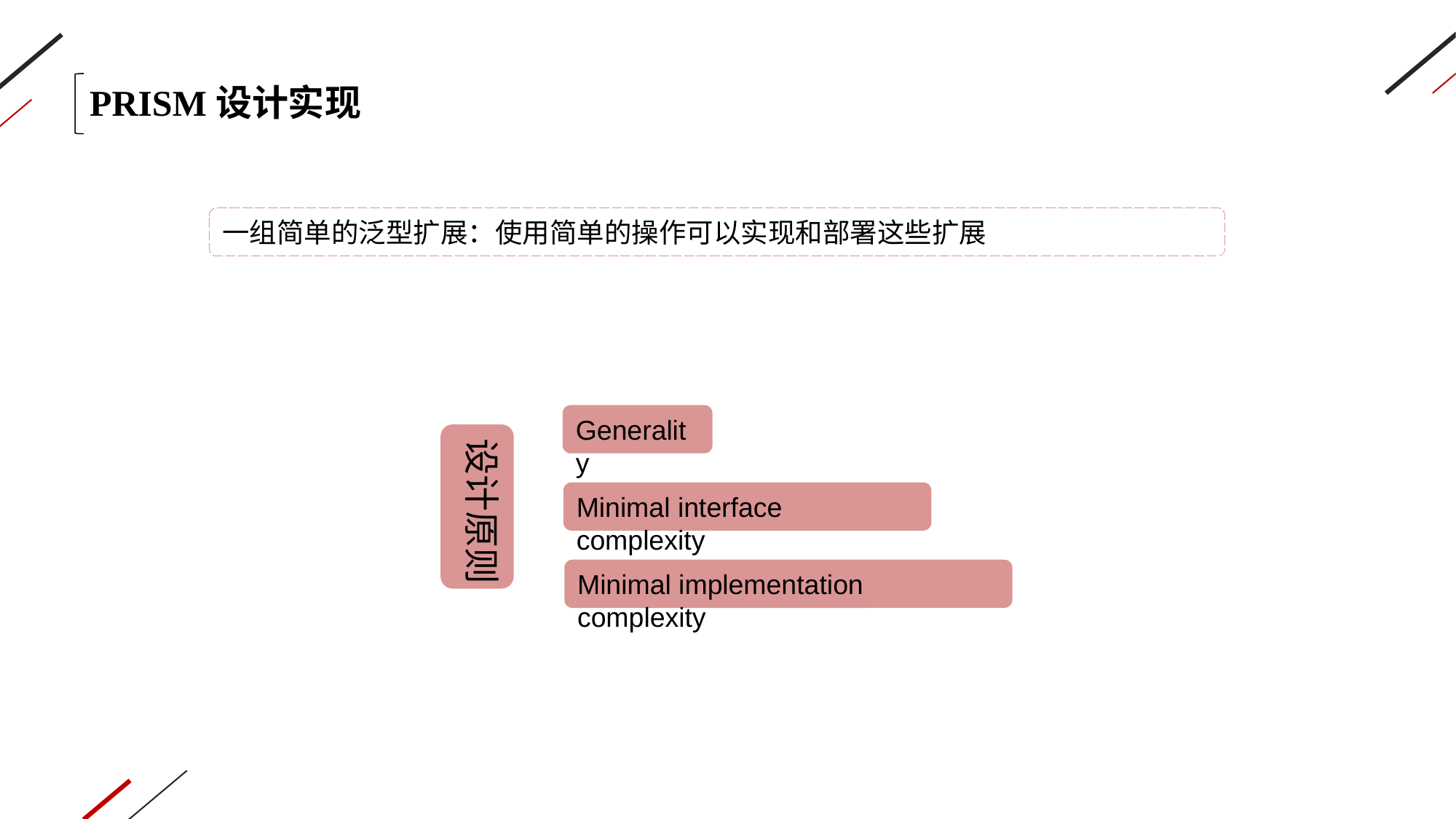

PRISM设计实现
一组简单的泛型扩展：使用简单的操作可以实现和部署这些扩展
Generality
设计原则
Minimal interface complexity
Minimal implementation complexity